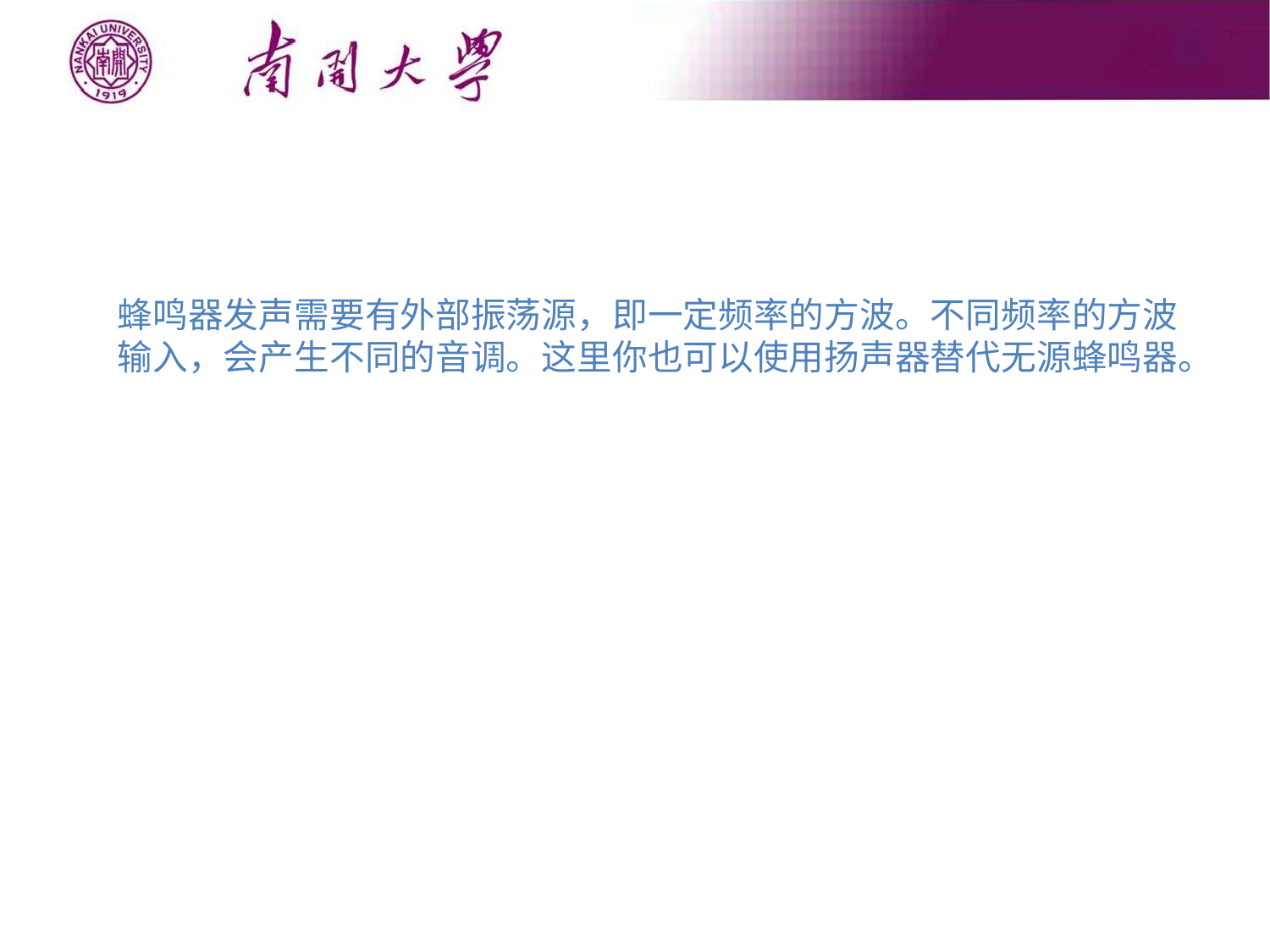

蜂鸣器发声需要有外部振荡源，即一定频率的方波。不同频率的方波输入，会产生不同的音调。这里你也可以使用扬声器替代无源蜂鸣器。